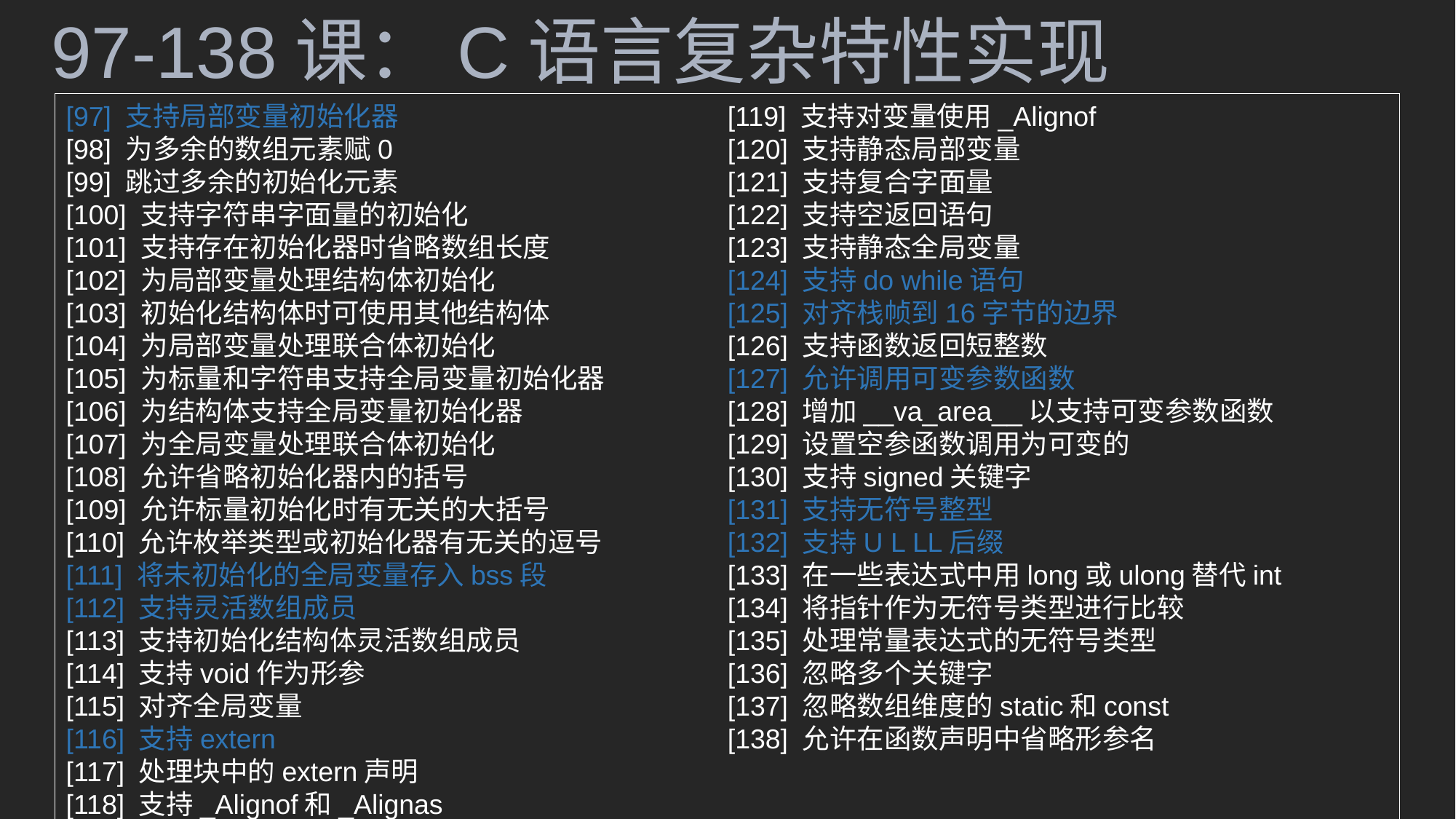

97-138课：C语言复杂特性实现

[97] 支持局部变量初始化器
[98] 为多余的数组元素赋0
[99] 跳过多余的初始化元素
[100] 支持字符串字面量的初始化
[101] 支持存在初始化器时省略数组长度
[102] 为局部变量处理结构体初始化
[103] 初始化结构体时可使用其他结构体
[104] 为局部变量处理联合体初始化
[105] 为标量和字符串支持全局变量初始化器
[106] 为结构体支持全局变量初始化器
[107] 为全局变量处理联合体初始化
[108] 允许省略初始化器内的括号
[109] 允许标量初始化时有无关的大括号
[110] 允许枚举类型或初始化器有无关的逗号
[111] 将未初始化的全局变量存入bss段
[112] 支持灵活数组成员
[113] 支持初始化结构体灵活数组成员
[114] 支持void作为形参
[115] 对齐全局变量
[116] 支持extern
[117] 处理块中的extern声明
[118] 支持_Alignof和_Alignas
[119] 支持对变量使用_Alignof
[120] 支持静态局部变量
[121] 支持复合字面量
[122] 支持空返回语句
[123] 支持静态全局变量
[124] 支持do while语句
[125] 对齐栈帧到16字节的边界
[126] 支持函数返回短整数
[127] 允许调用可变参数函数
[128] 增加__va_area__以支持可变参数函数
[129] 设置空参函数调用为可变的
[130] 支持signed关键字
[131] 支持无符号整型
[132] 支持U L LL后缀
[133] 在一些表达式中用long或ulong替代int
[134] 将指针作为无符号类型进行比较
[135] 处理常量表达式的无符号类型
[136] 忽略多个关键字
[137] 忽略数组维度的static和const
[138] 允许在函数声明中省略形参名